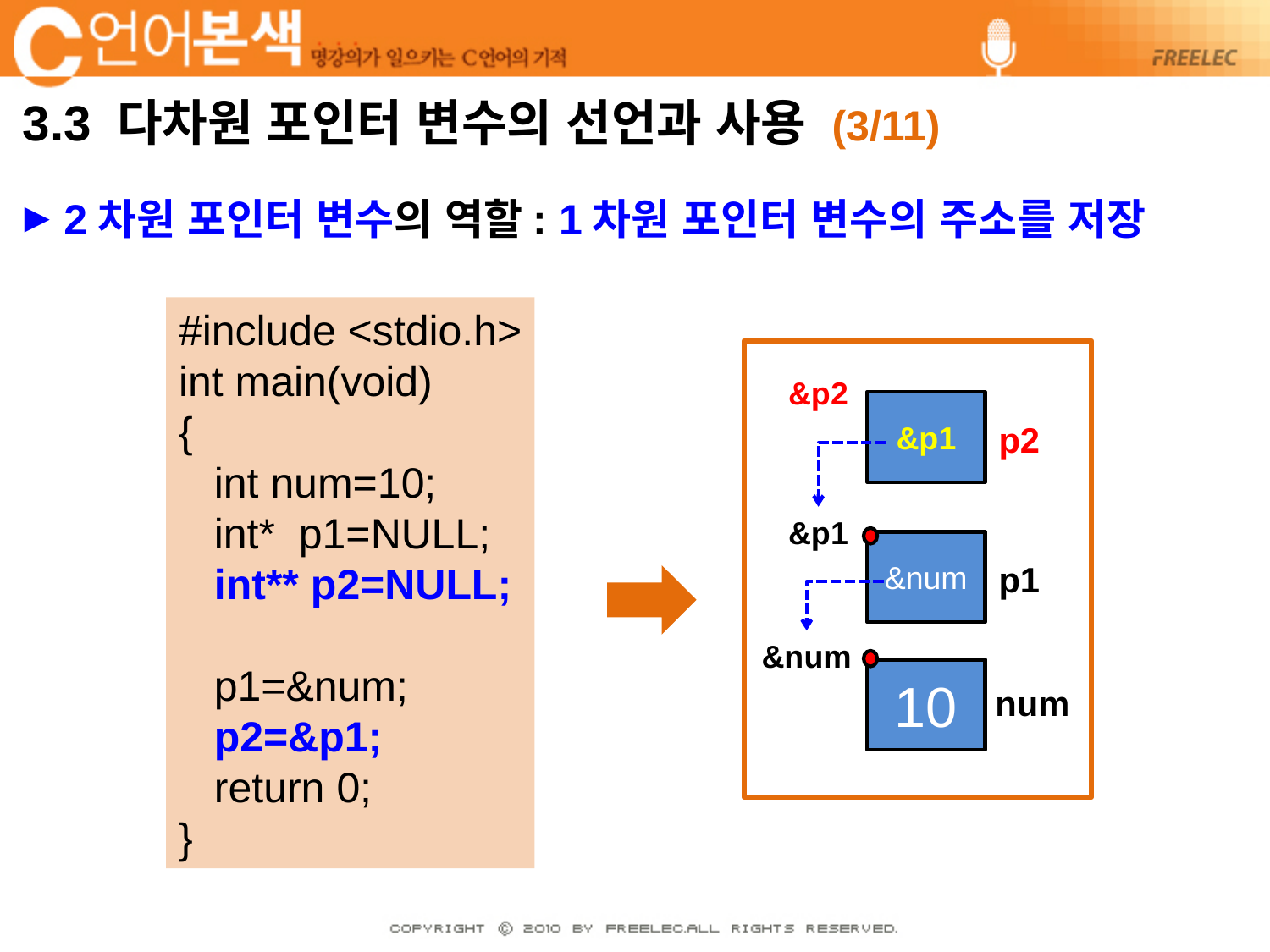

# 3.3 다차원 포인터 변수의 선언과 사용 (3/11)
2차원 포인터 변수의 역할: 1차원 포인터 변수의 주소를 저장

#include <stdio.h>
int main(void)
{
   int num=10;
   int*  p1=NULL;
   int** p2=NULL;

   p1=&num;
   p2=&p1;
   return 0;
}

&p2
&p1
p2

&p1
&num
p1

&num
10
num